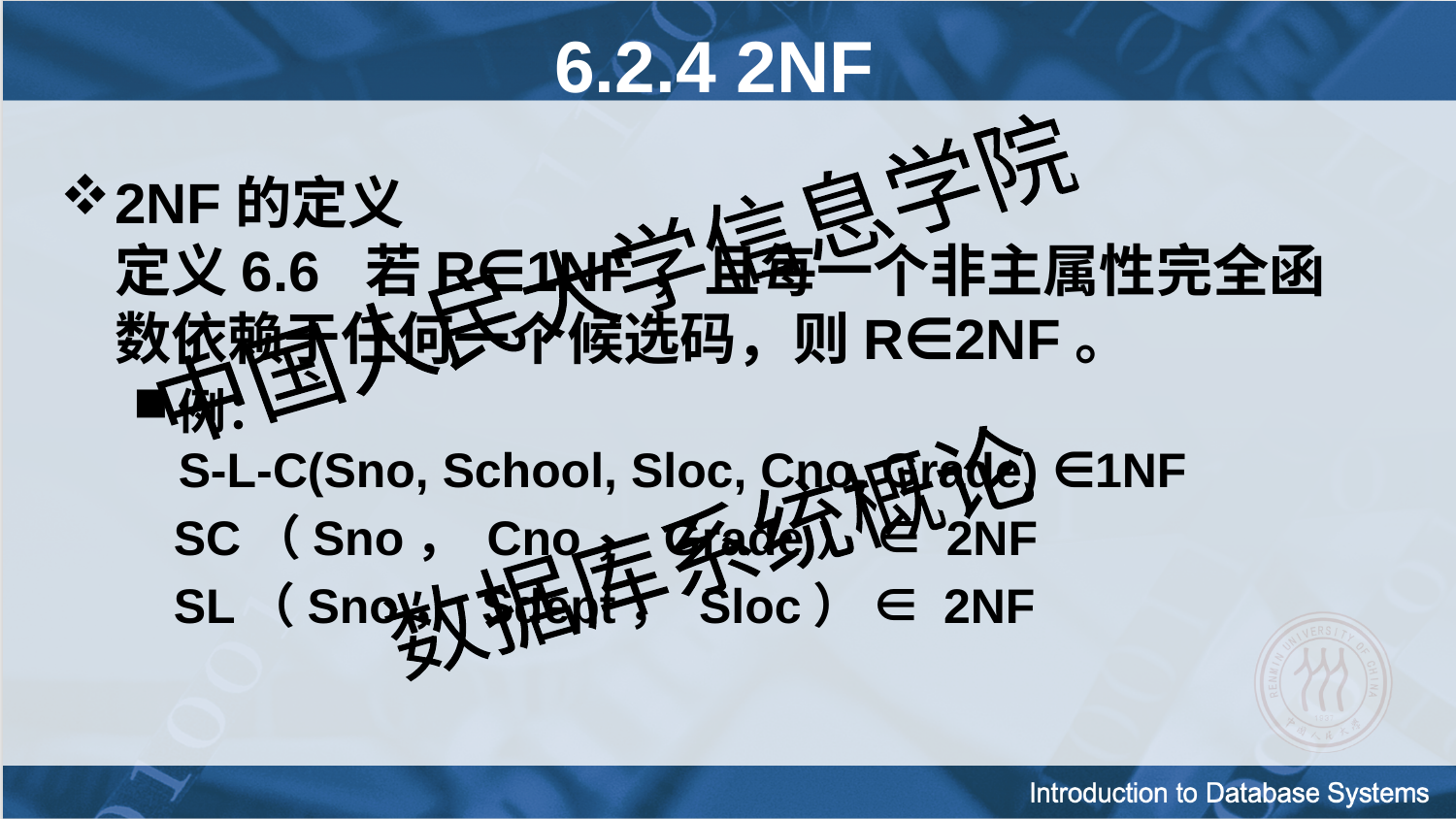

# 6.2.4 2NF
2NF的定义
定义6.6  若R∈1NF，且每一个非主属性完全函数依赖于任何一个候选码，则R∈2NF。
例：
S-L-C(Sno, School, Sloc, Cno, Grade) ∈1NF
   SC（Sno， Cno， Grade） ∈ 2NF
   SL（Sno， Sdept， Sloc） ∈ 2NF